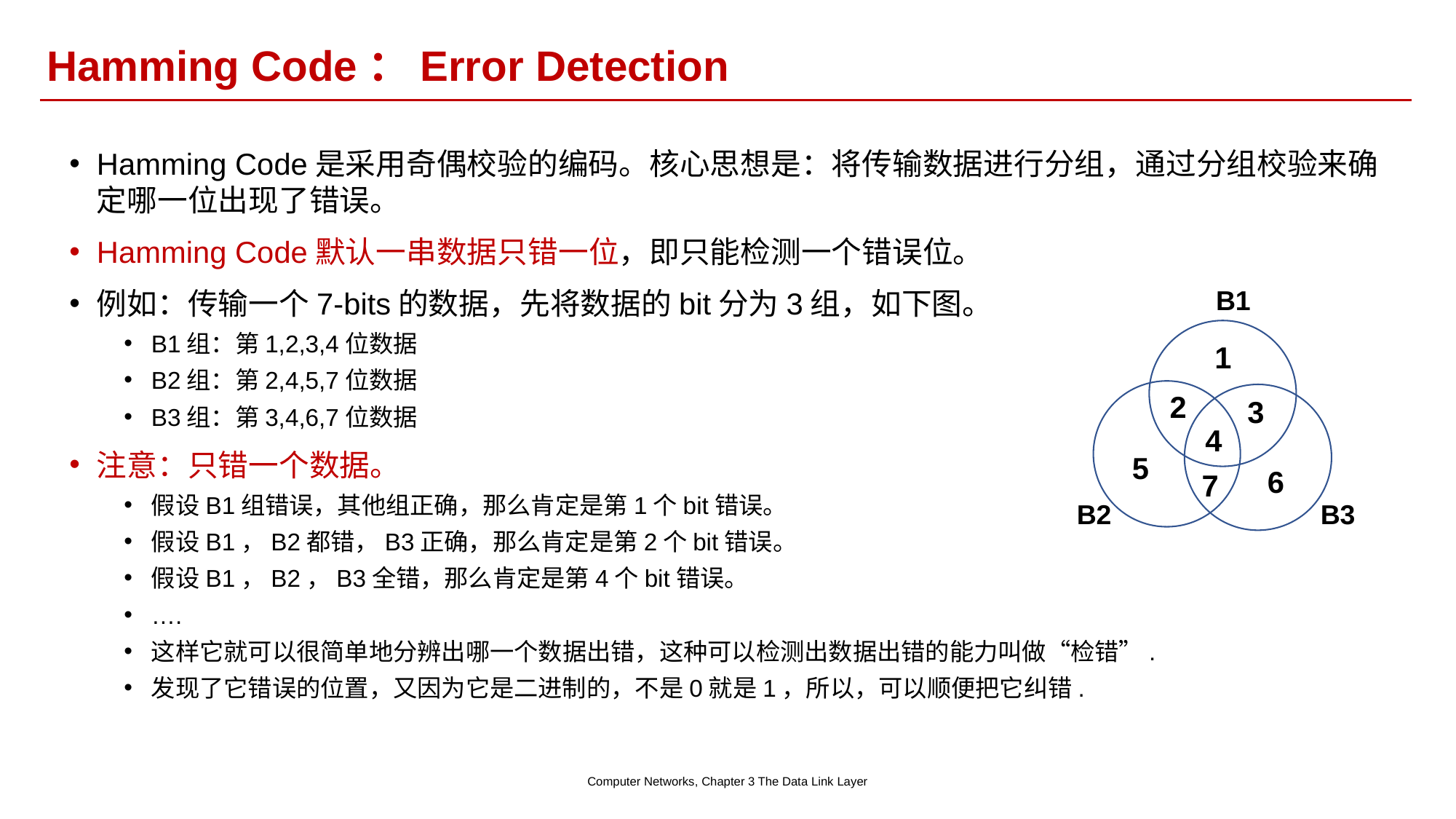

Hamming Code：Error Detection
Hamming Code是采用奇偶校验的编码。核心思想是：将传输数据进行分组，通过分组校验来确定哪一位出现了错误。
Hamming Code默认一串数据只错一位，即只能检测一个错误位。
例如：传输一个7-bits的数据，先将数据的bit分为3组，如下图。
B1组：第1,2,3,4位数据
B2组：第2,4,5,7位数据
B3组：第3,4,6,7位数据
注意：只错一个数据。
假设B1组错误，其他组正确，那么肯定是第1个bit错误。
假设B1，B2都错，B3正确，那么肯定是第2个bit错误。
假设B1，B2，B3全错，那么肯定是第4个bit错误。
….
这样它就可以很简单地分辨出哪一个数据出错，这种可以检测出数据出错的能力叫做“检错”.
发现了它错误的位置，又因为它是二进制的，不是0就是1，所以，可以顺便把它纠错.

B1

1

2

3
4
5
6
7
B2
B3
Computer Networks, Chapter 3 The Data Link Layer